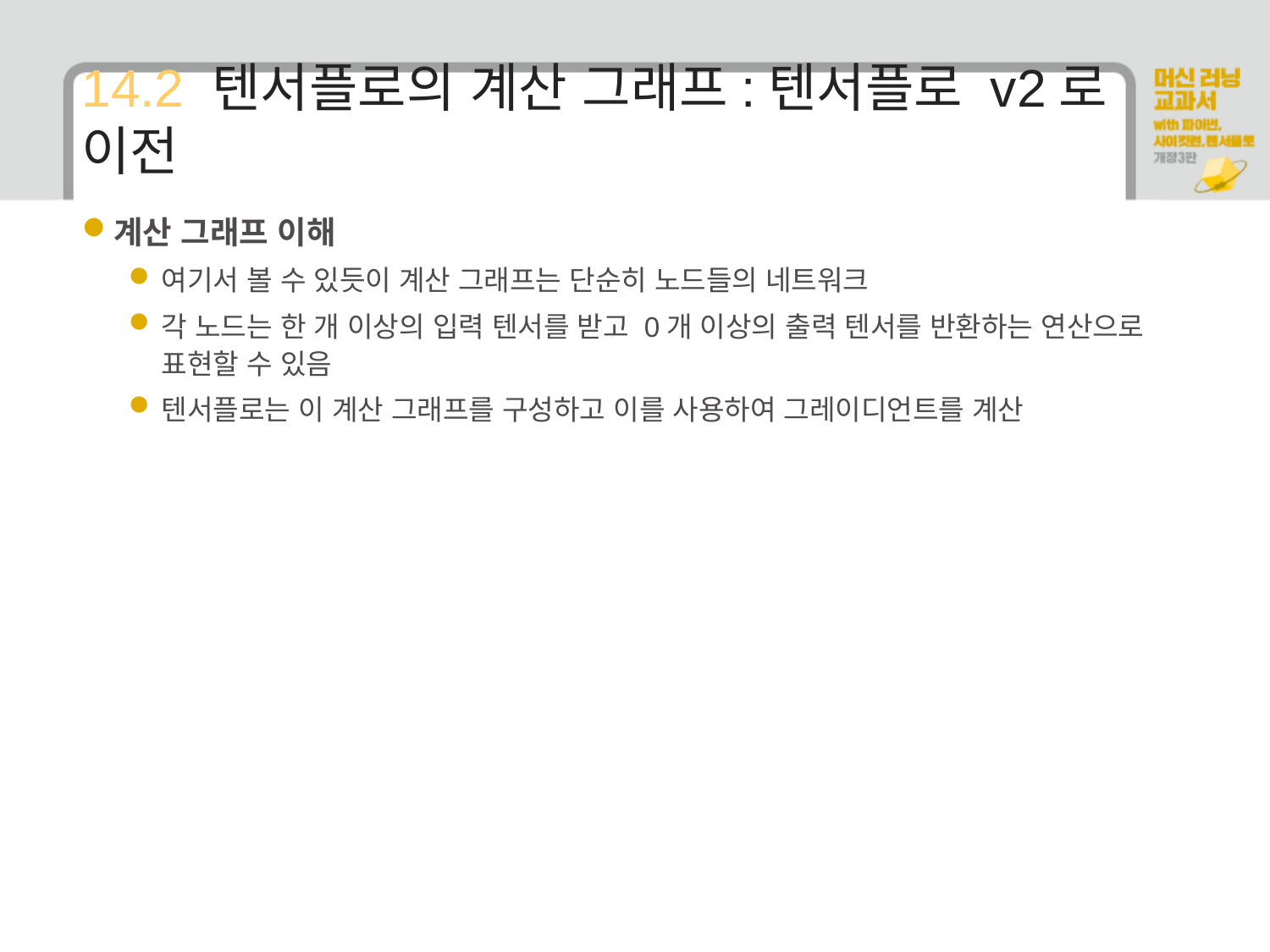

# 14.2 텐서플로의 계산 그래프:텐서플로 v2로 이전
계산 그래프 이해
여기서 볼 수 있듯이 계산 그래프는 단순히 노드들의 네트워크
각 노드는 한 개 이상의 입력 텐서를 받고 0개 이상의 출력 텐서를 반환하는 연산으로 표현할 수 있음
텐서플로는 이 계산 그래프를 구성하고 이를 사용하여 그레이디언트를 계산